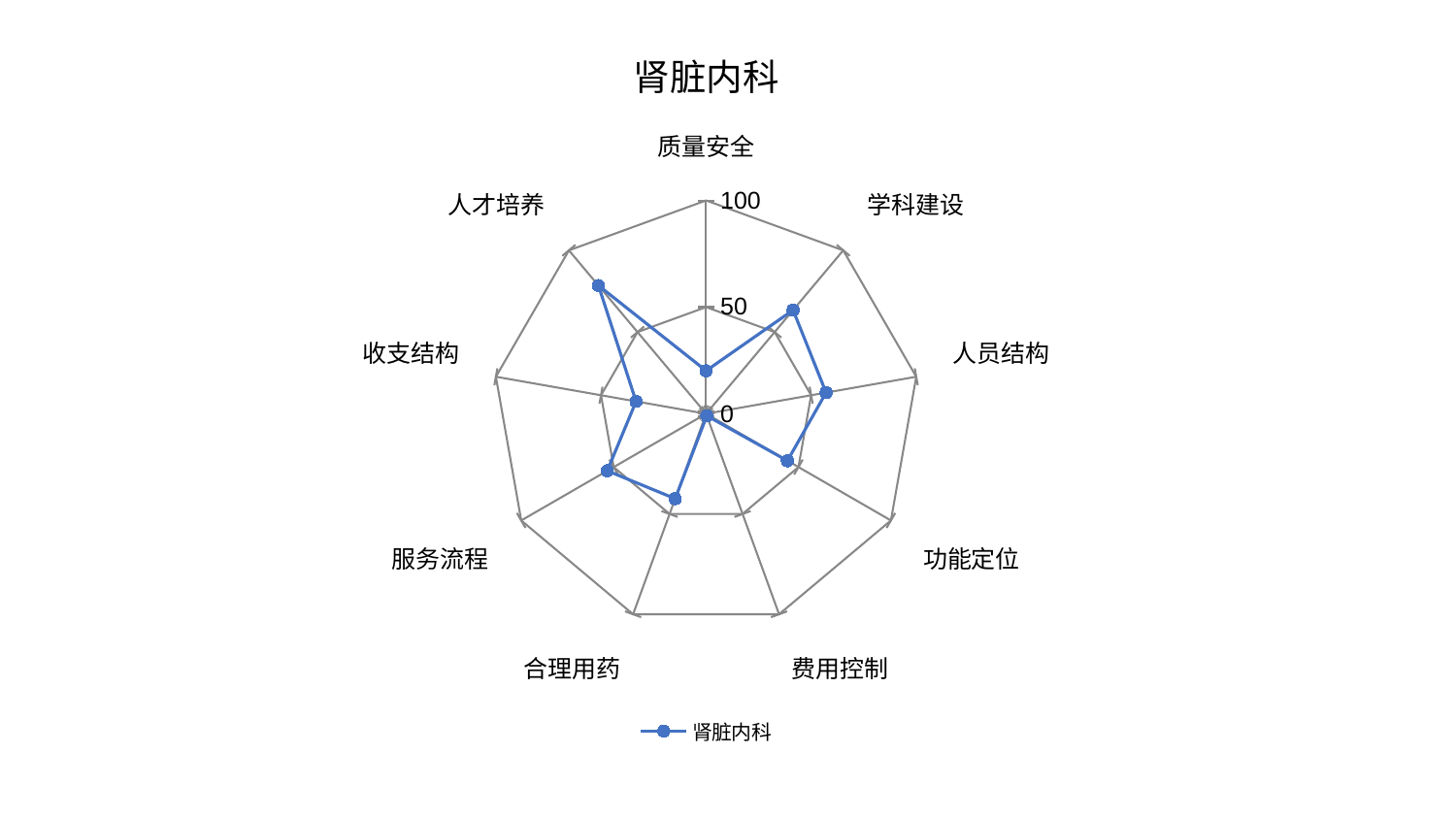

### Chart: 肾脏内科

| Category | 肾脏内科 |
|---|---|
| 质量安全 | 20.16978951492687 |
| 学科建设 | 63.451833734354686 |
| 人员结构 | 57.11123690403085 |
| 功能定位 | 44.02102433132825 |
| 费用控制 | 1.0047284178674312 |
| 合理用药 | 42.3525709257644 |
| 服务流程 | 53.470805914791285 |
| 收支结构 | 33.31795207470715 |
| 人才培养 | 78.48216435891992 |
110